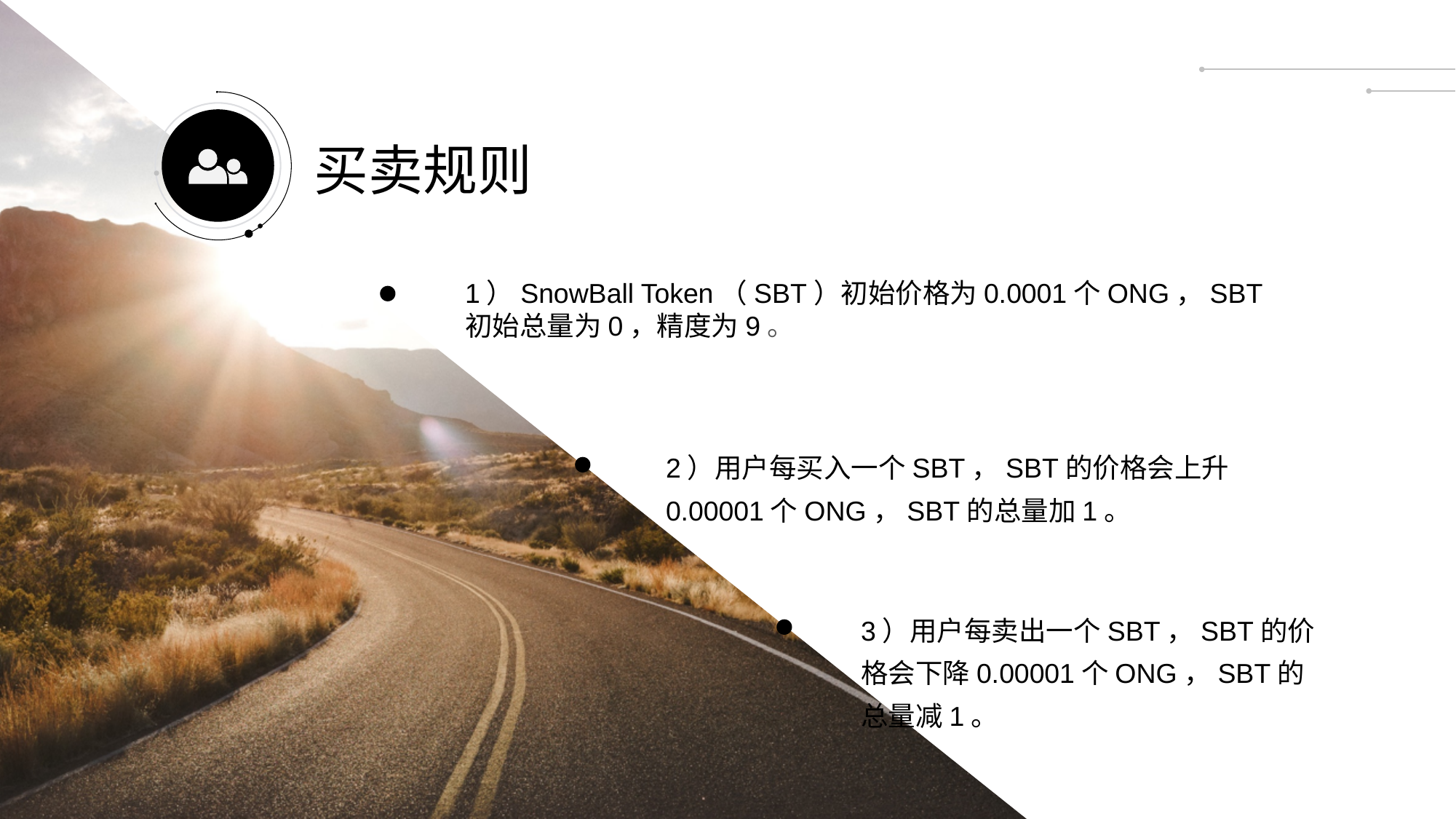

买卖规则

1）SnowBall Token（SBT）初始价格为0.0001个ONG，SBT初始总量为0，精度为9。

2）用户每买入一个SBT，SBT的价格会上升0.00001个ONG，SBT的总量加1。

3）用户每卖出一个SBT，SBT的价格会下降0.00001个ONG，SBT的总量减1。